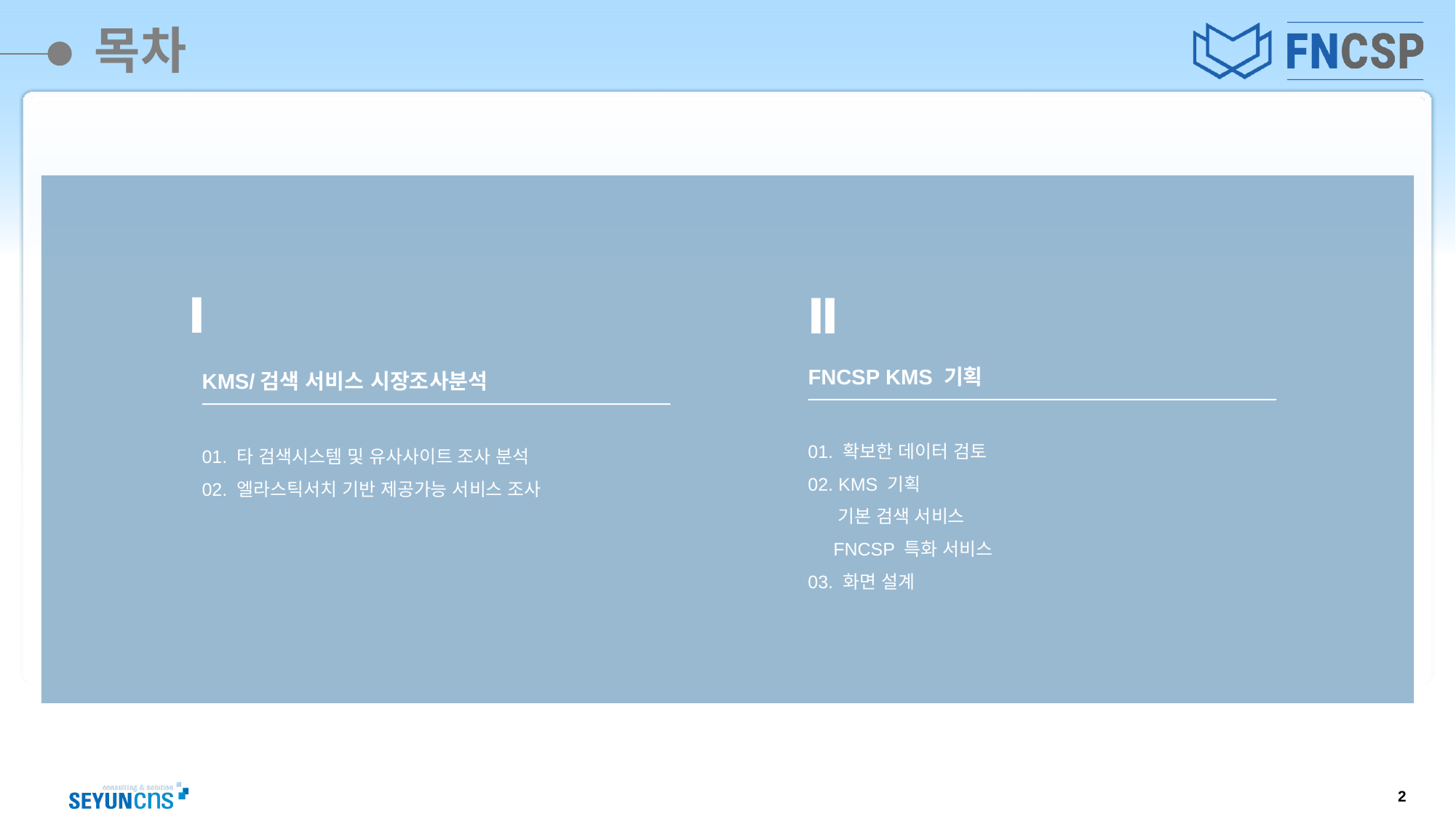

목차

 Ⅰ
KMS/검색 서비스 시장조사분석
01. 타 검색시스템 및 유사사이트 조사 분석
02. 엘라스틱서치 기반 제공가능 서비스 조사

 Ⅱ
FNCSP KMS 기획
01. 확보한 데이터 검토
02. KMS 기획
     기본 검색 서비스
     FNCSP 특화 서비스
03. 화면 설계